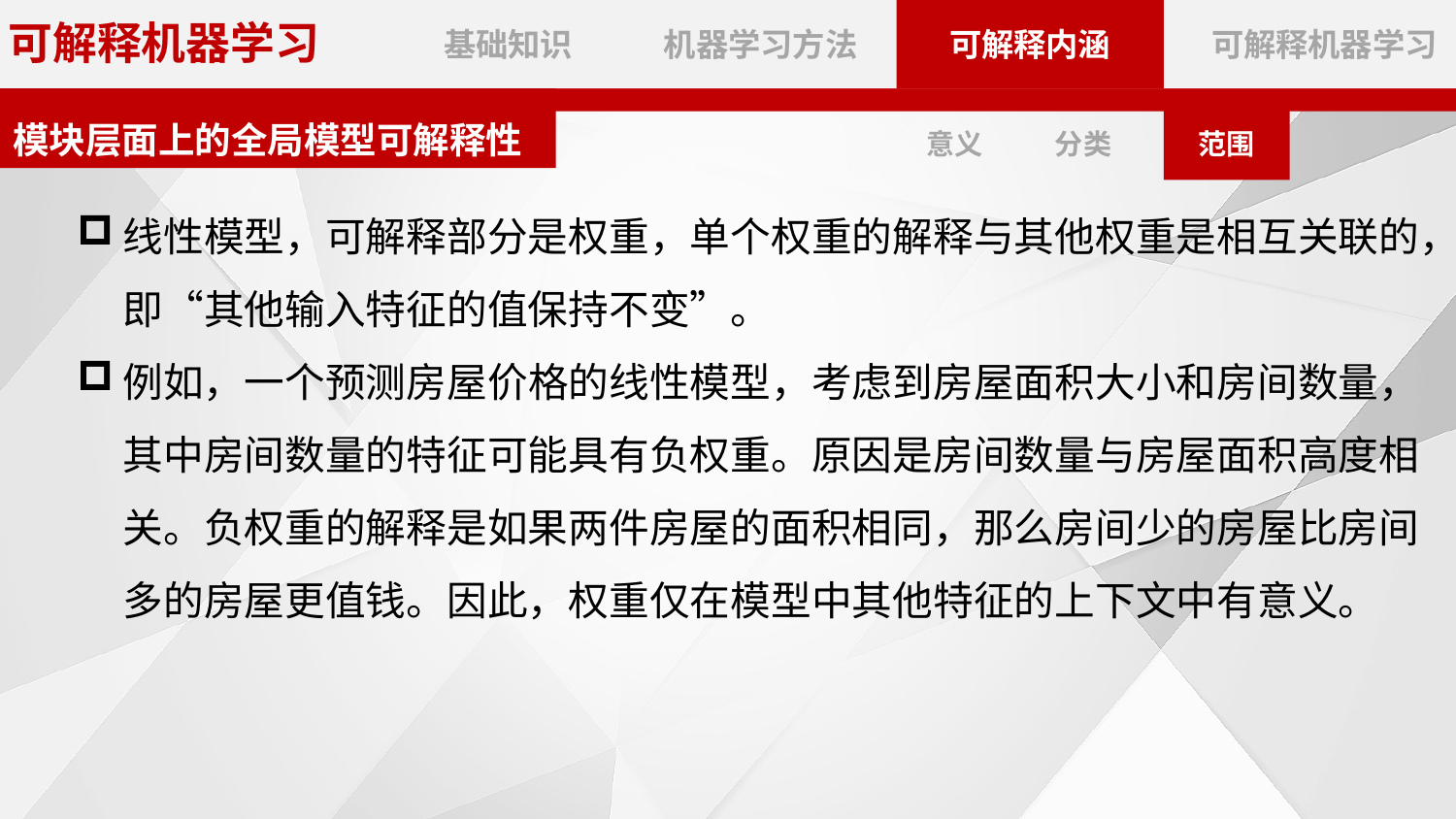

模块层面上的全局模型可解释性
线性模型，可解释部分是权重，单个权重的解释与其他权重是相互关联的，即“其他输入特征的值保持不变”。
例如，一个预测房屋价格的线性模型，考虑到房屋面积大小和房间数量，其中房间数量的特征可能具有负权重。原因是房间数量与房屋面积高度相关。负权重的解释是如果两件房屋的面积相同，那么房间少的房屋比房间多的房屋更值钱。因此，权重仅在模型中其他特征的上下文中有意义。